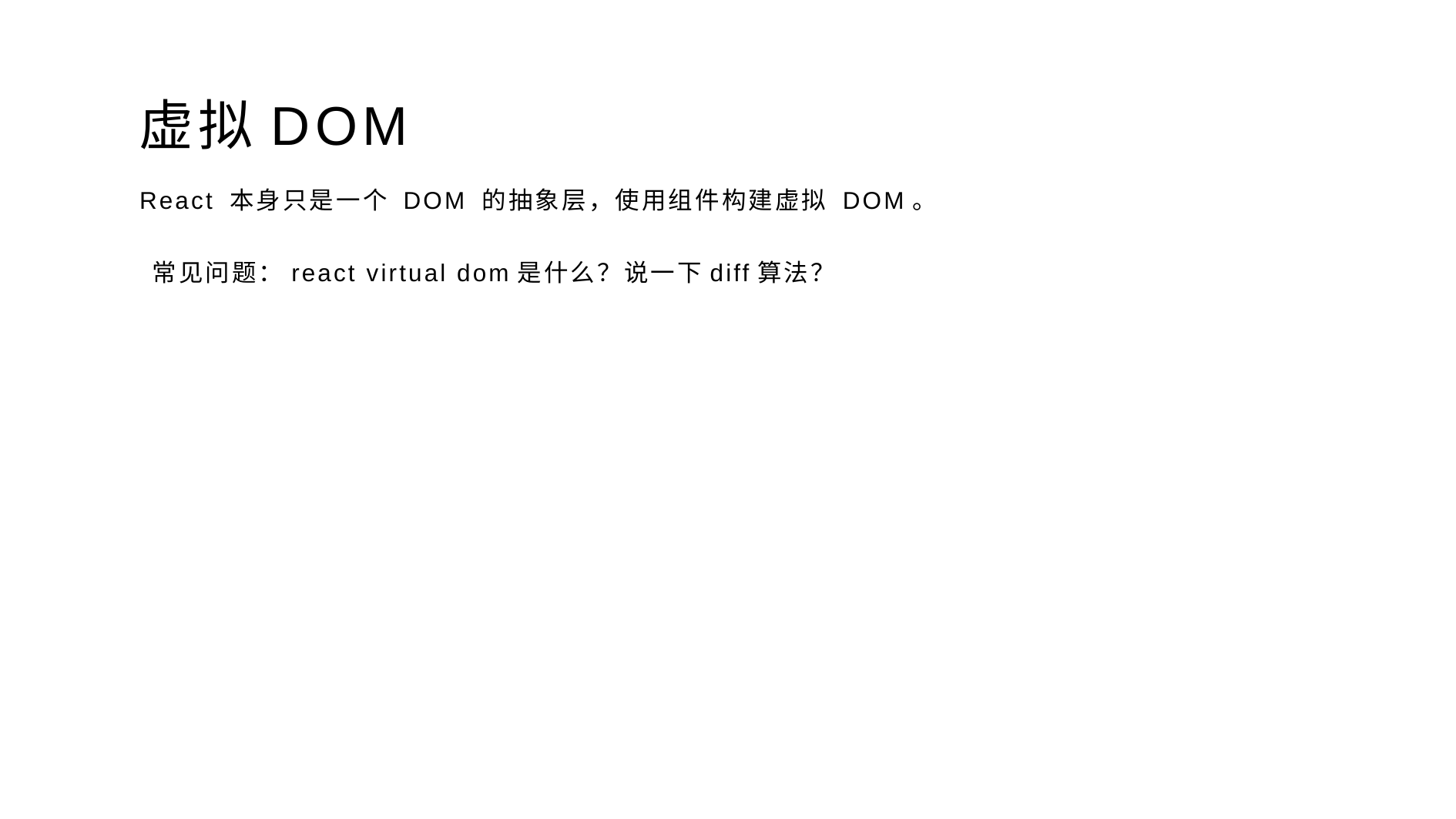

# 虚拟DOM
React 本身只是一个 DOM 的抽象层，使用组件构建虚拟 DOM。
常见问题：react virtual dom是什么？说一下diff算法？